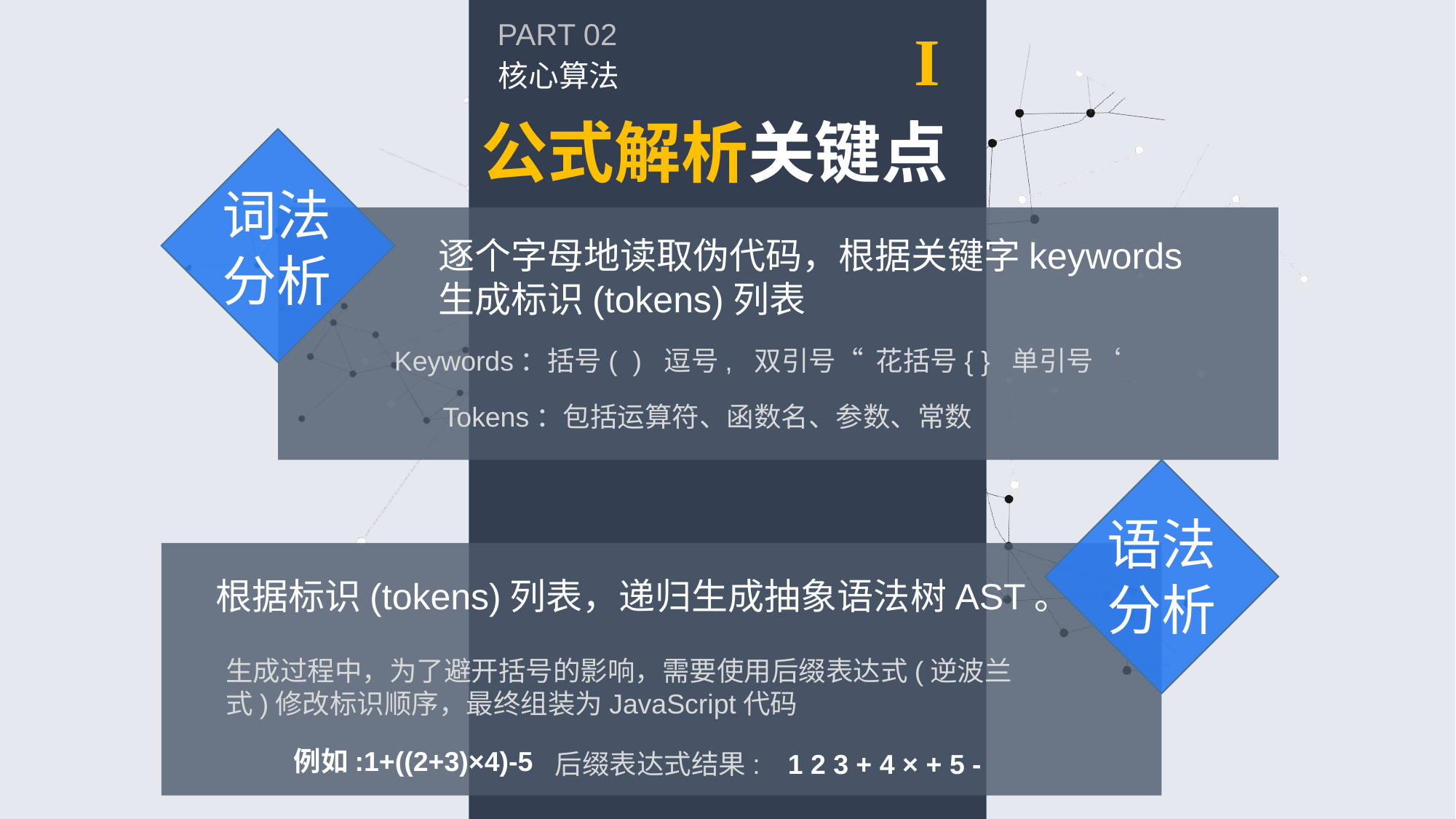

PART 02
I
核心算法
公式解析关键点

词法
分析

逐个字母地读取伪代码，根据关键字keywords
生成标识(tokens)列表
Keywords：括号(  )  逗号,  双引号“  花括号{ }  单引号‘
Tokens：包括运算符、函数名、参数、常数

语法
分析

根据标识(tokens)列表，递归生成抽象语法树AST。
生成过程中，为了避开括号的影响，需要使用后缀表达式(逆波兰式)修改标识顺序，最终组装为JavaScript代码
例如:1+((2+3)×4)-5
后缀表达式结果:
1 2 3 + 4 × + 5 -